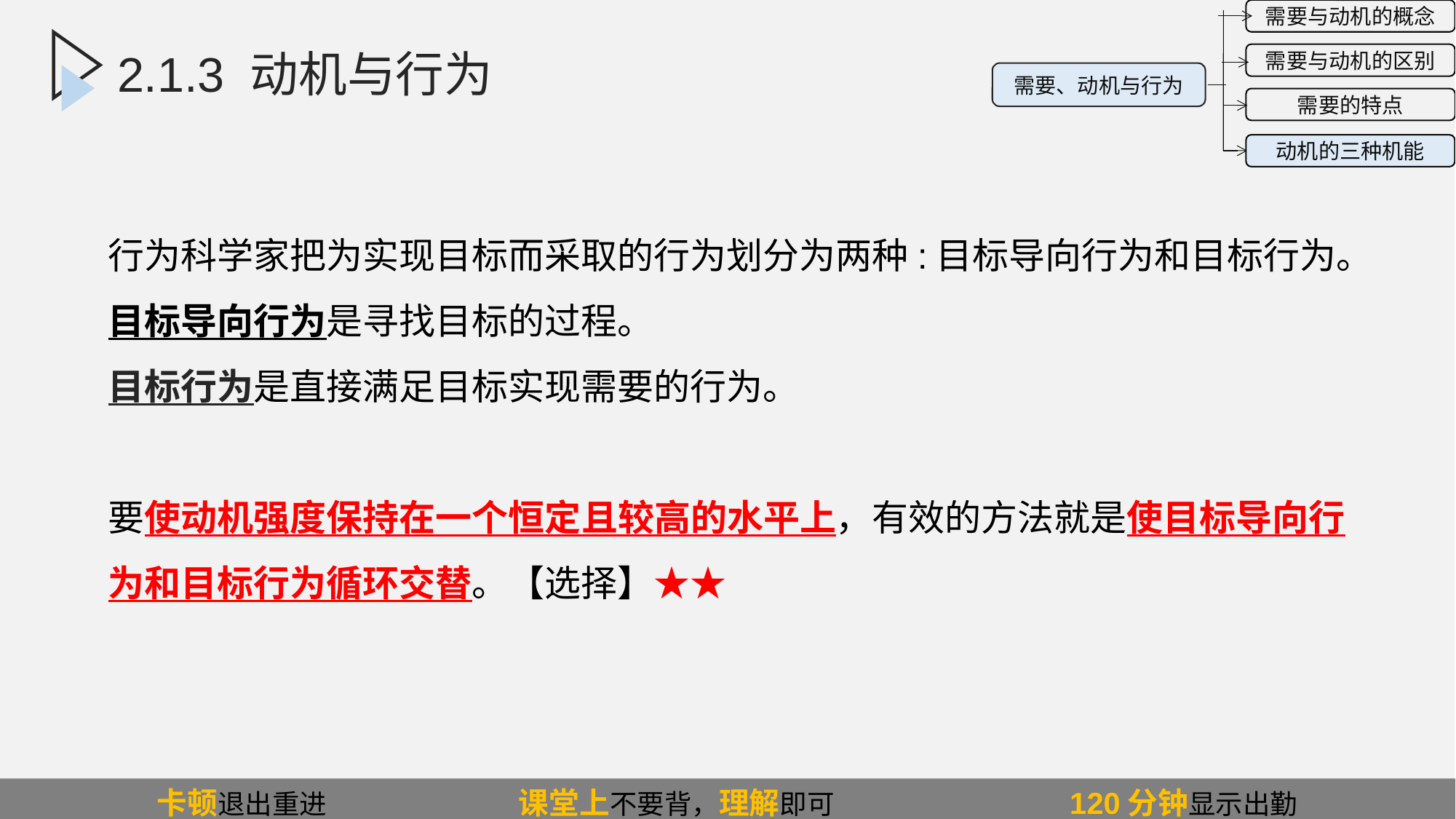

需要与动机的概念
需要与动机的区别

需要的特点
动机的三种机能
需要、动机与行为
2.1.3 动机与行为

行为科学家把为实现目标而采取的行为划分为两种:目标导向行为和目标行为。
目标导向行为是寻找目标的过程。
目标行为是直接满足目标实现需要的行为。

要使动机强度保持在一个恒定且较高的水平上，有效的方法就是使目标导向行为和目标行为循环交替。【选择】★★